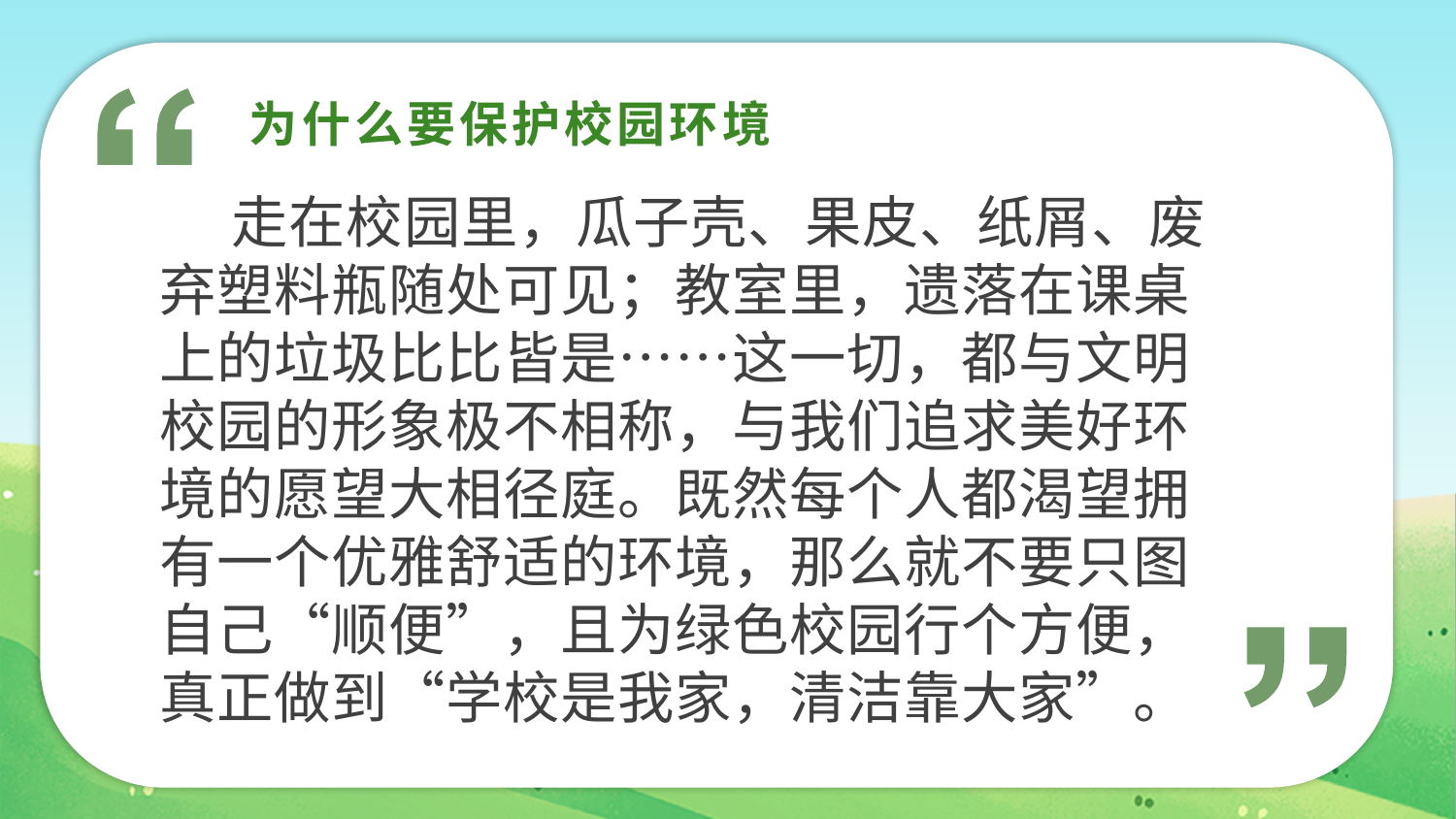

为什么要保护校园环境

        走在校园里，瓜子壳、果皮、纸屑、废弃塑料瓶随处可见；教室里，遗落在课桌上的垃圾比比皆是……这一切，都与文明校园的形象极不相称，与我们追求美好环境的愿望大相径庭。既然每个人都渴望拥有一个优雅舒适的环境，那么就不要只图自己“顺便”，且为绿色校园行个方便，真正做到“学校是我家，清洁靠大家”。